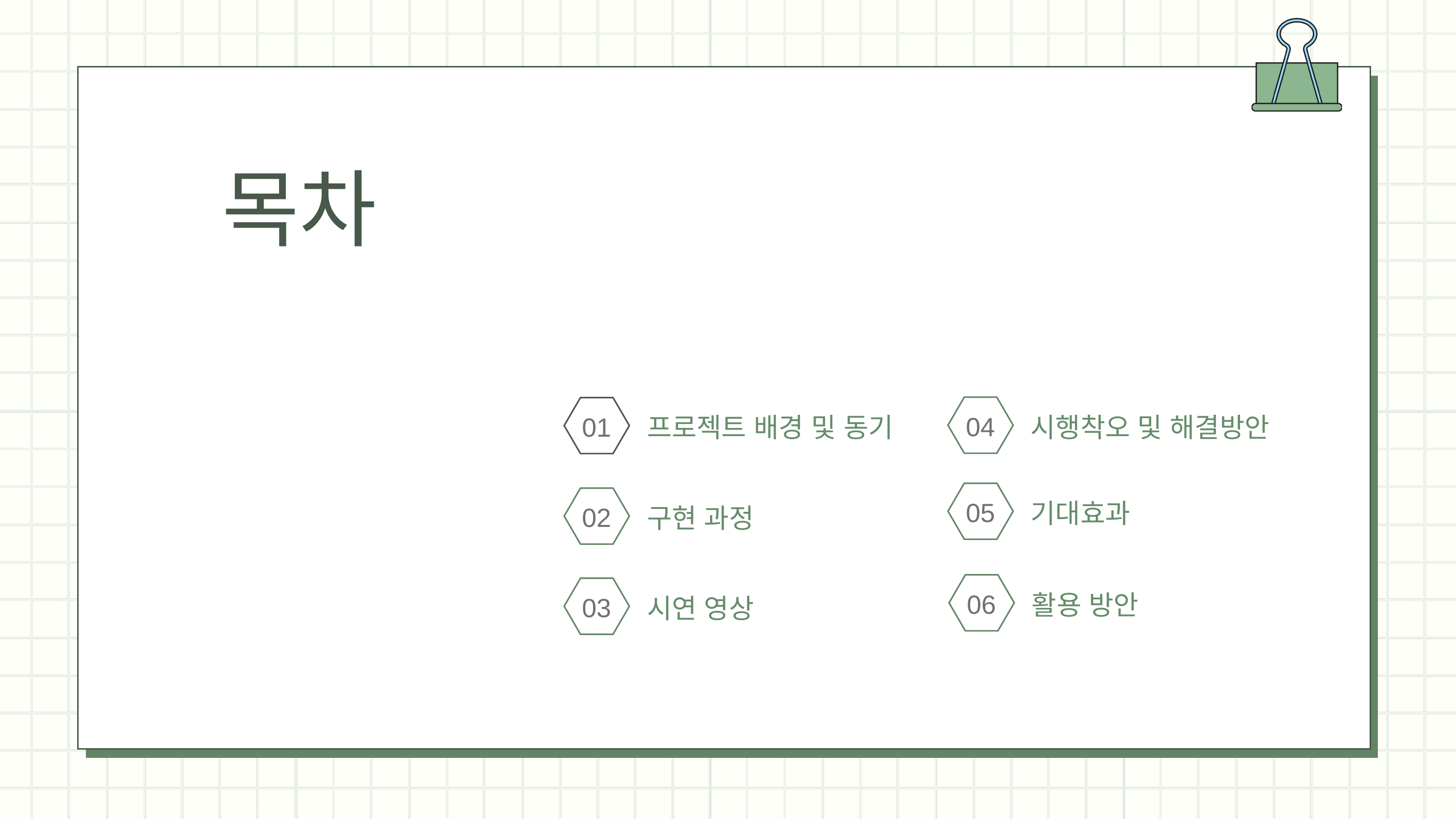

목차

04

01
프로젝트 배경 및 동기
시행착오 및 해결방안

05

02
기대효과
구현 과정

06

03
활용 방안
시연 영상